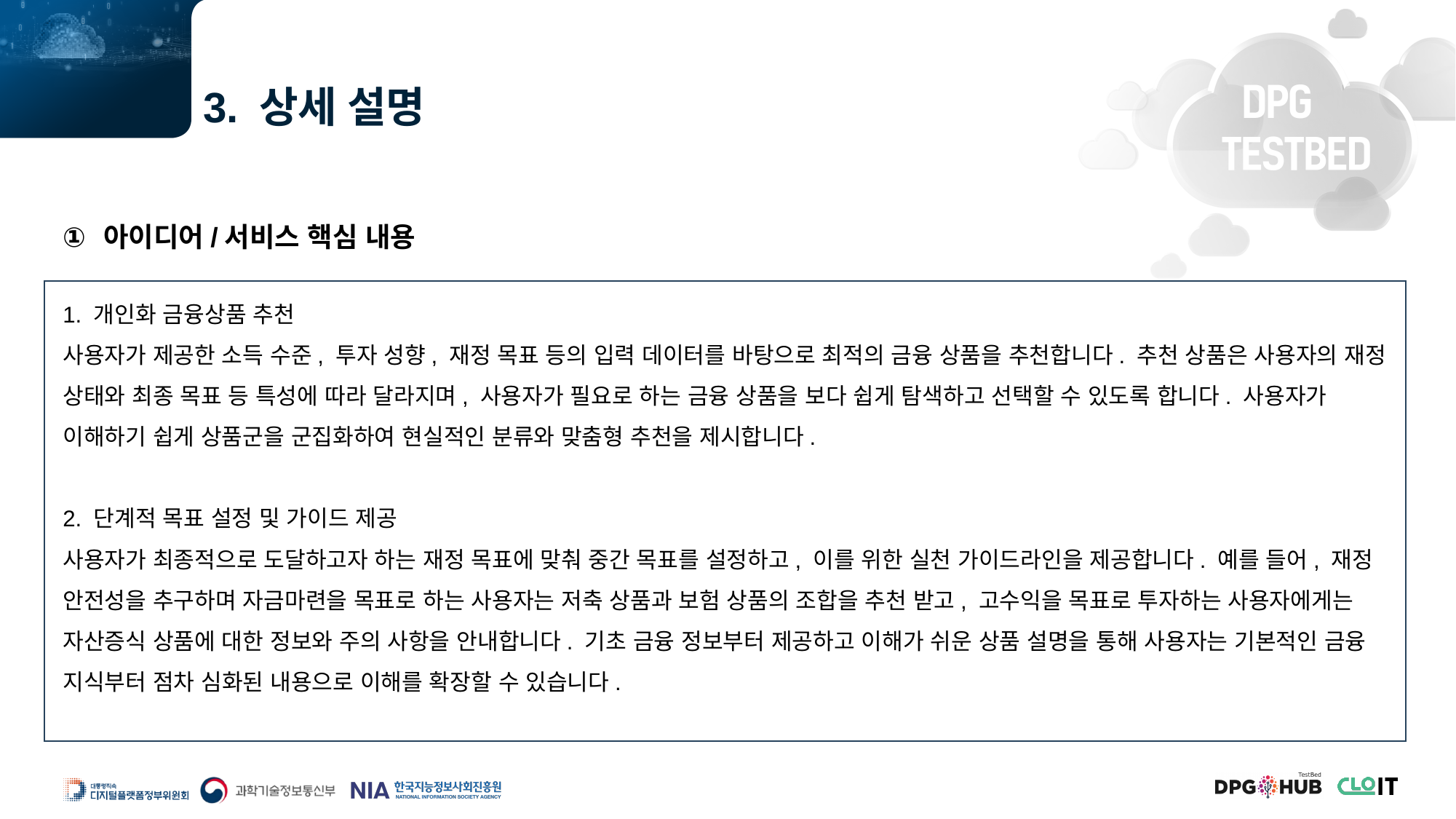

3. 상세 설명
아이디어/서비스 핵심 내용

1. 개인화 금융상품 추천
사용자가 제공한 소득 수준, 투자 성향, 재정 목표 등의 입력 데이터를 바탕으로 최적의 금융 상품을 추천합니다. 추천 상품은 사용자의 재정 상태와 최종 목표 등 특성에 따라 달라지며, 사용자가 필요로 하는 금융 상품을 보다 쉽게 탐색하고 선택할 수 있도록 합니다. 사용자가 이해하기 쉽게 상품군을 군집화하여 현실적인 분류와 맞춤형 추천을 제시합니다.

2. 단계적 목표 설정 및 가이드 제공
사용자가 최종적으로 도달하고자 하는 재정 목표에 맞춰 중간 목표를 설정하고, 이를 위한 실천 가이드라인을 제공합니다. 예를 들어, 재정 안전성을 추구하며 자금마련을 목표로 하는 사용자는 저축 상품과 보험 상품의 조합을 추천 받고, 고수익을 목표로 투자하는 사용자에게는 자산증식 상품에 대한 정보와 주의 사항을 안내합니다. 기초 금융 정보부터 제공하고 이해가 쉬운 상품 설명을 통해 사용자는 기본적인 금융 지식부터 점차 심화된 내용으로 이해를 확장할 수 있습니다.